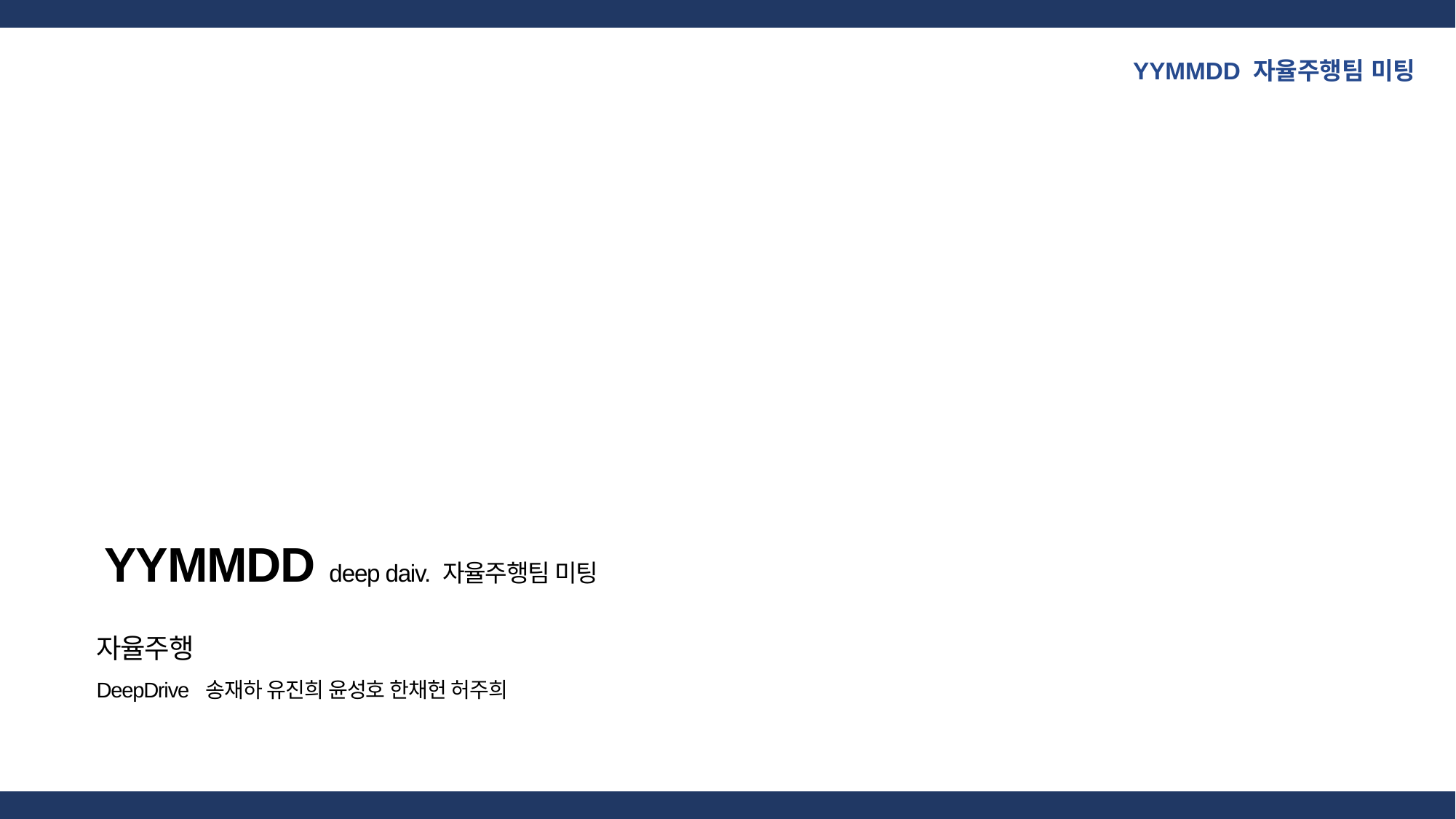

YYMMDD 자율주행팀 미팅
YYMMDD deep daiv. 자율주행팀 미팅
자율주행
DeepDrive  송재하 유진희 윤성호 한채헌 허주희